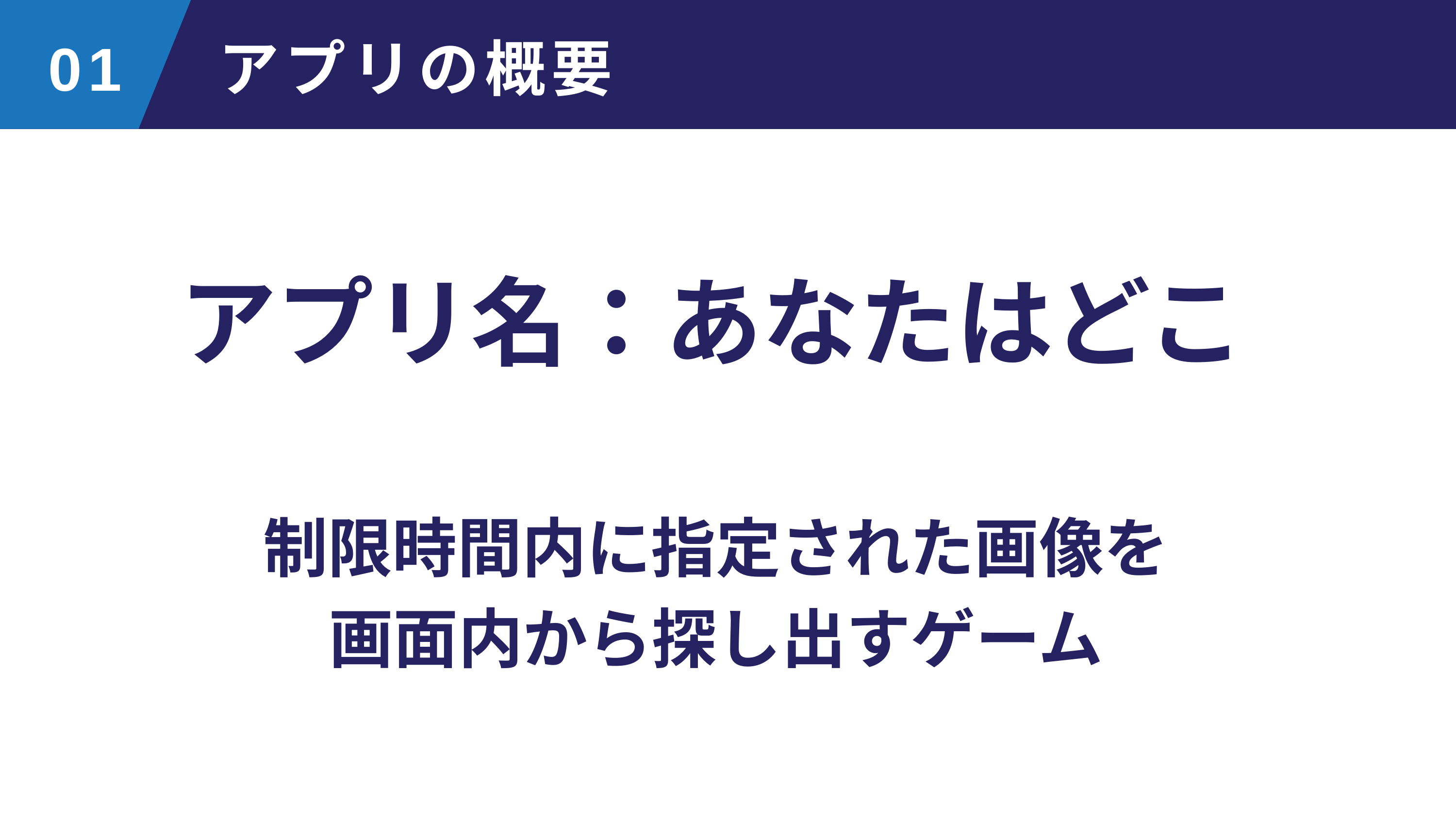

01
アプリの概要
アプリ名：あなたはどこ
制限時間内に指定された画像を
画面内から探し出すゲーム